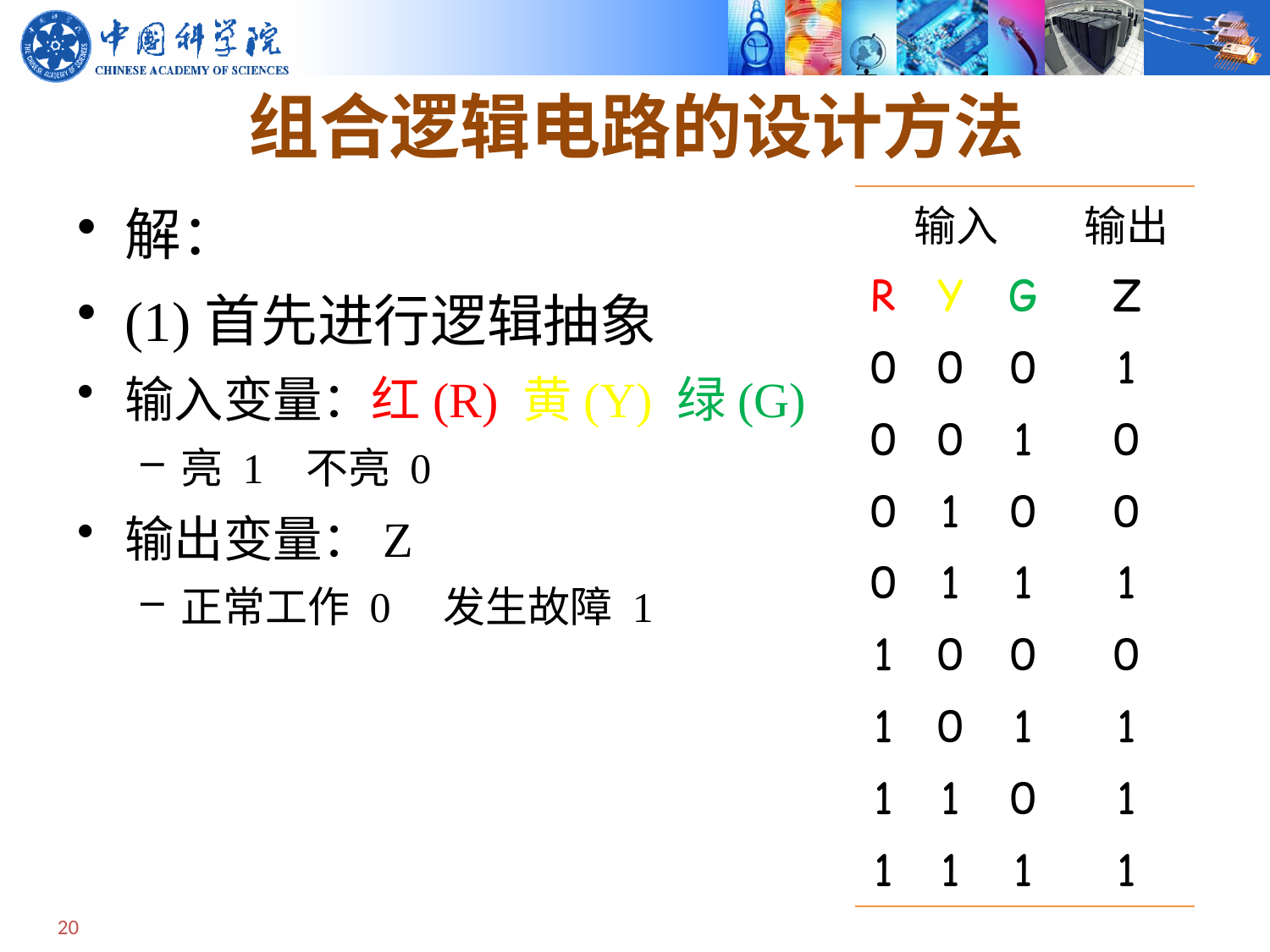

# 组合逻辑电路的设计方法
解：
(1)首先进行逻辑抽象
输入变量：红(R) 黄(Y) 绿(G)
亮 1   不亮 0
输出变量：Z
正常工作 0    发生故障 1
| 输入 |  |  | 输出 |
| --- | --- | --- | --- |
| R | Y | G | Z |
| 0 | 0 | 0 | 1 |
| 0 | 0 | 1 | 0 |
| 0 | 1 | 0 | 0 |
| 0 | 1 | 1 | 1 |
| 1 | 0 | 0 | 0 |
| 1 | 0 | 1 | 1 |
| 1 | 1 | 0 | 1 |
| 1 | 1 | 1 | 1 |